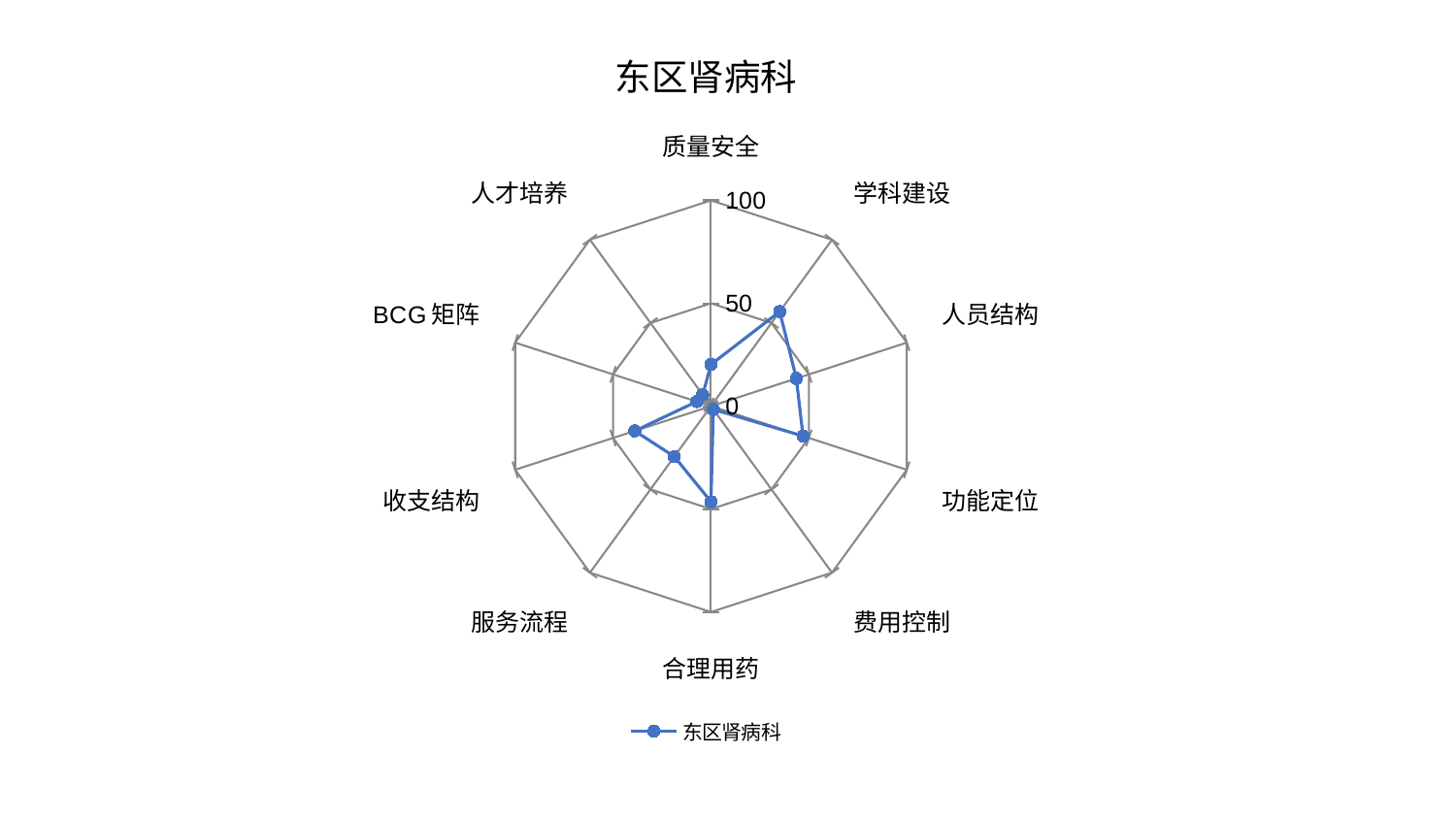

### Chart: 东区肾病科

| Category | 东区肾病科 |
|---|---|
| 质量安全 | 20.264595113810806 |
| 学科建设 | 56.82891781559769 |
| 人员结构 | 43.61521726736504 |
| 功能定位 | 47.03890761679799 |
| 费用控制 | 1.9422270159413046 |
| 合理用药 | 46.43299148997748 |
| 服务流程 | 30.2833425350537 |
| 收支结构 | 38.92778063752587 |
| BCG矩阵 | 7.253256058654616 |
| 人才培养 | 6.851935063039446 |
126